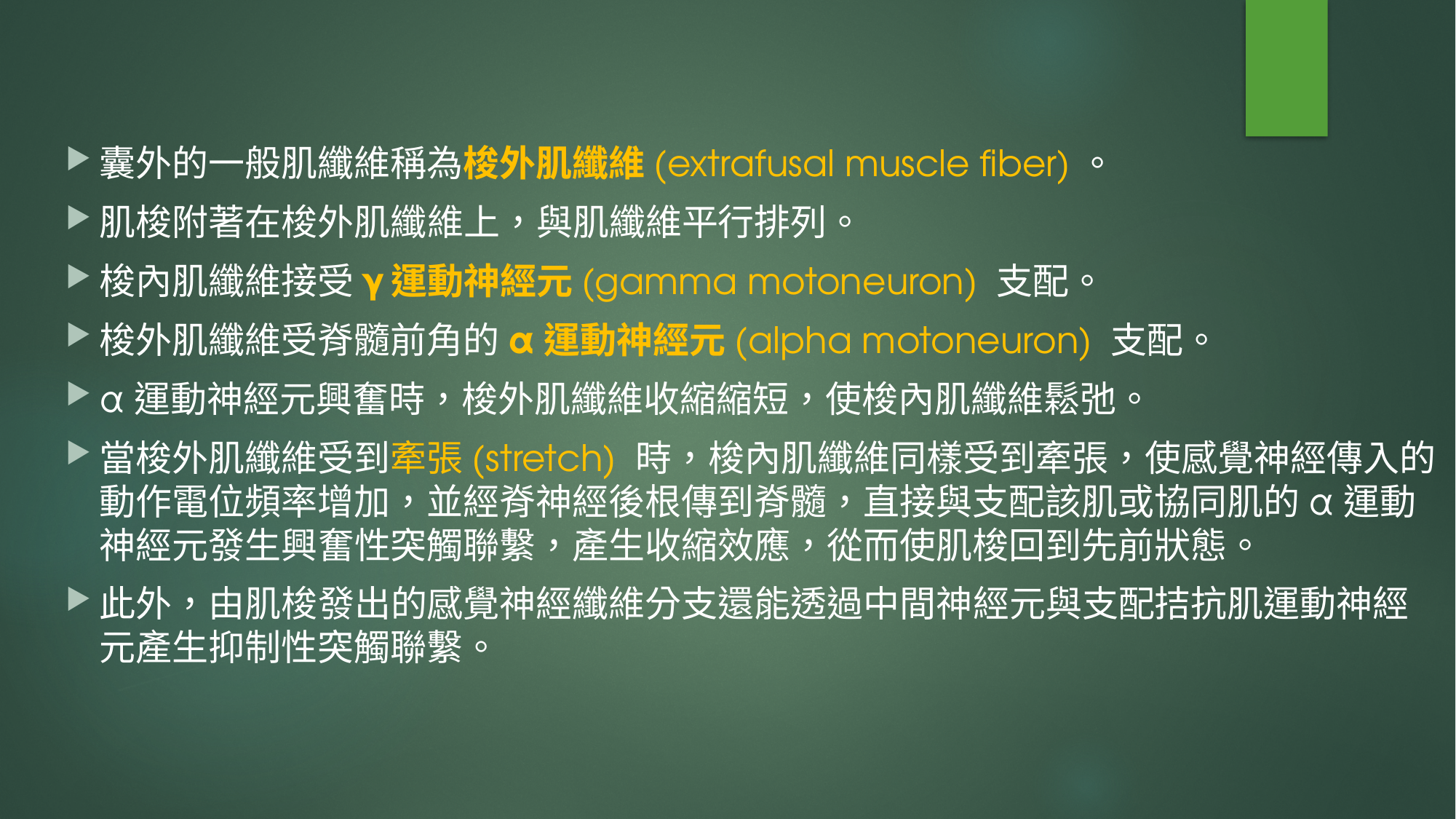

囊外的一般肌纖維稱為梭外肌纖維(extrafusal muscle fiber)。
肌梭附著在梭外肌纖維上，與肌纖維平行排列。
梭內肌纖維接受γ運動神經元(gamma motoneuron) 支配。
梭外肌纖維受脊髓前角的α運動神經元(alpha motoneuron) 支配。
α運動神經元興奮時，梭外肌纖維收縮縮短，使梭內肌纖維鬆弛。
當梭外肌纖維受到牽張(stretch) 時，梭內肌纖維同樣受到牽張，使感覺神經傳入的動作電位頻率增加，並經脊神經後根傳到脊髓，直接與支配該肌或協同肌的α運動神經元發生興奮性突觸聯繫，產生收縮效應，從而使肌梭回到先前狀態。
此外，由肌梭發出的感覺神經纖維分支還能透過中間神經元與支配拮抗肌運動神經元產生抑制性突觸聯繫。